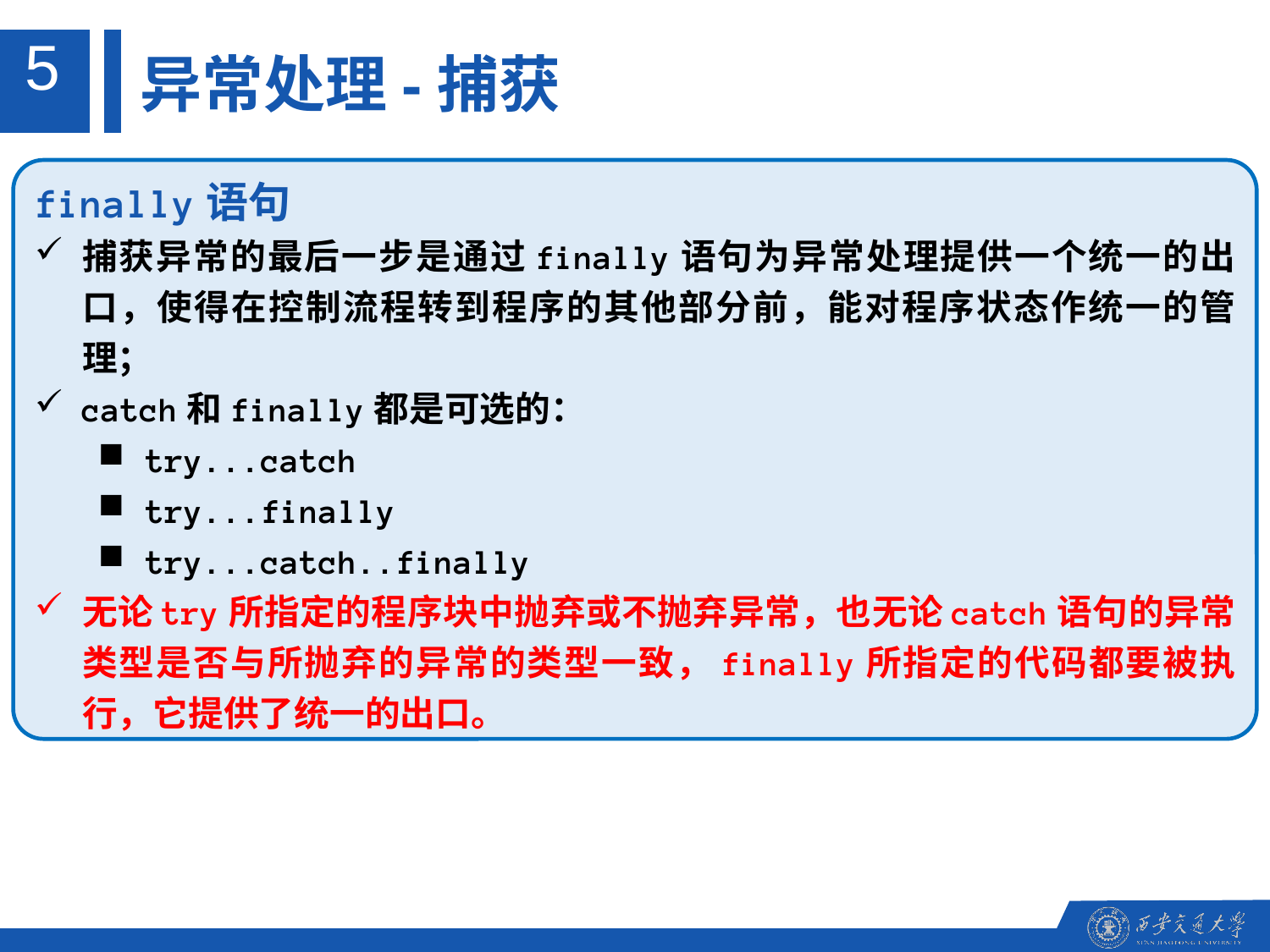

5
异常处理-捕获
finally语句
捕获异常的最后一步是通过finally语句为异常处理提供一个统一的出口，使得在控制流程转到程序的其他部分前，能对程序状态作统一的管理；
catch和finally都是可选的：
try...catch
try...finally
try...catch..finally
无论try所指定的程序块中抛弃或不抛弃异常，也无论catch语句的异常类型是否与所抛弃的异常的类型一致，finally所指定的代码都要被执行，它提供了统一的出口。